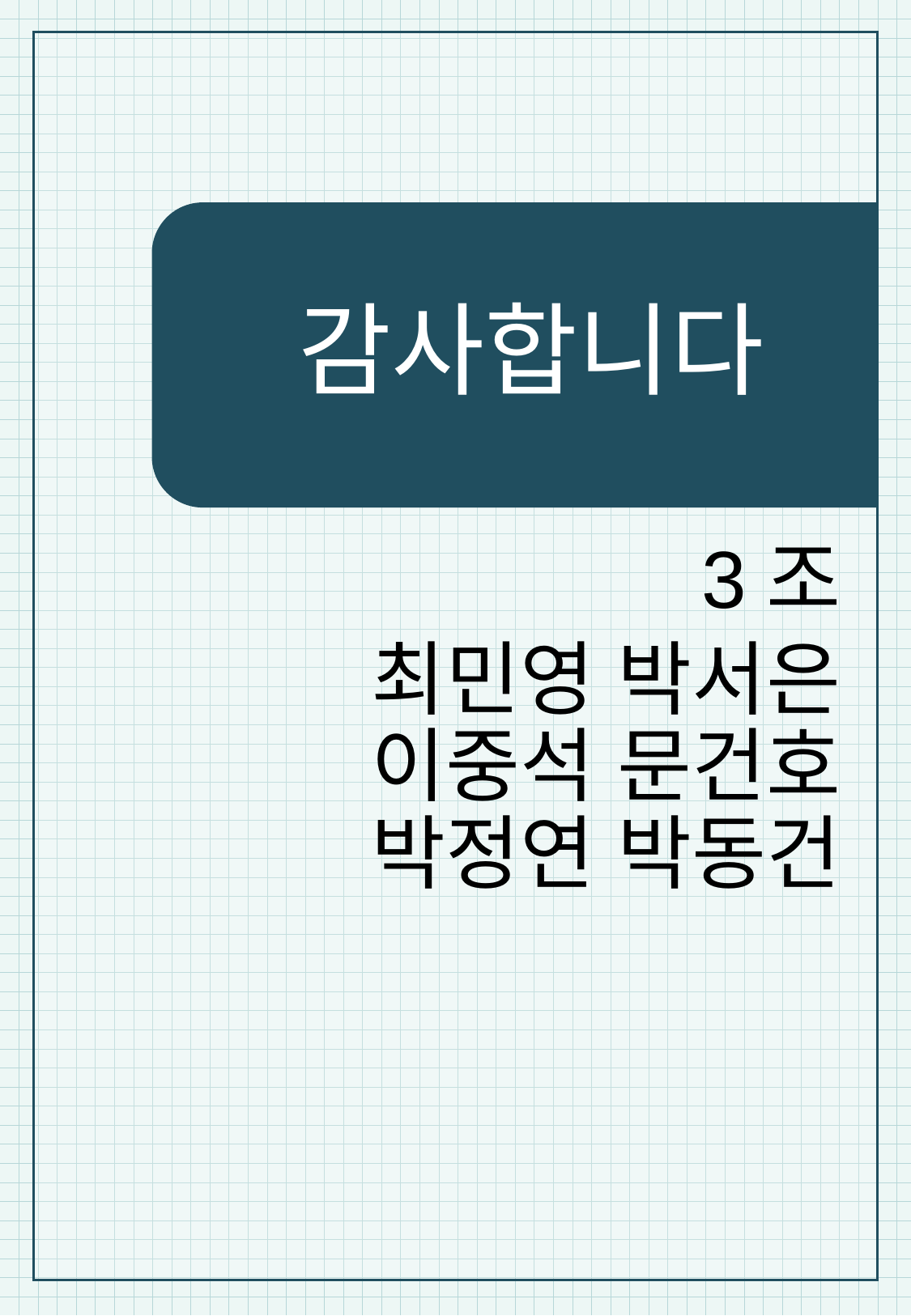

# 감사합니다
3조
최민영 박서은 이중석 문건호 박정연 박동건